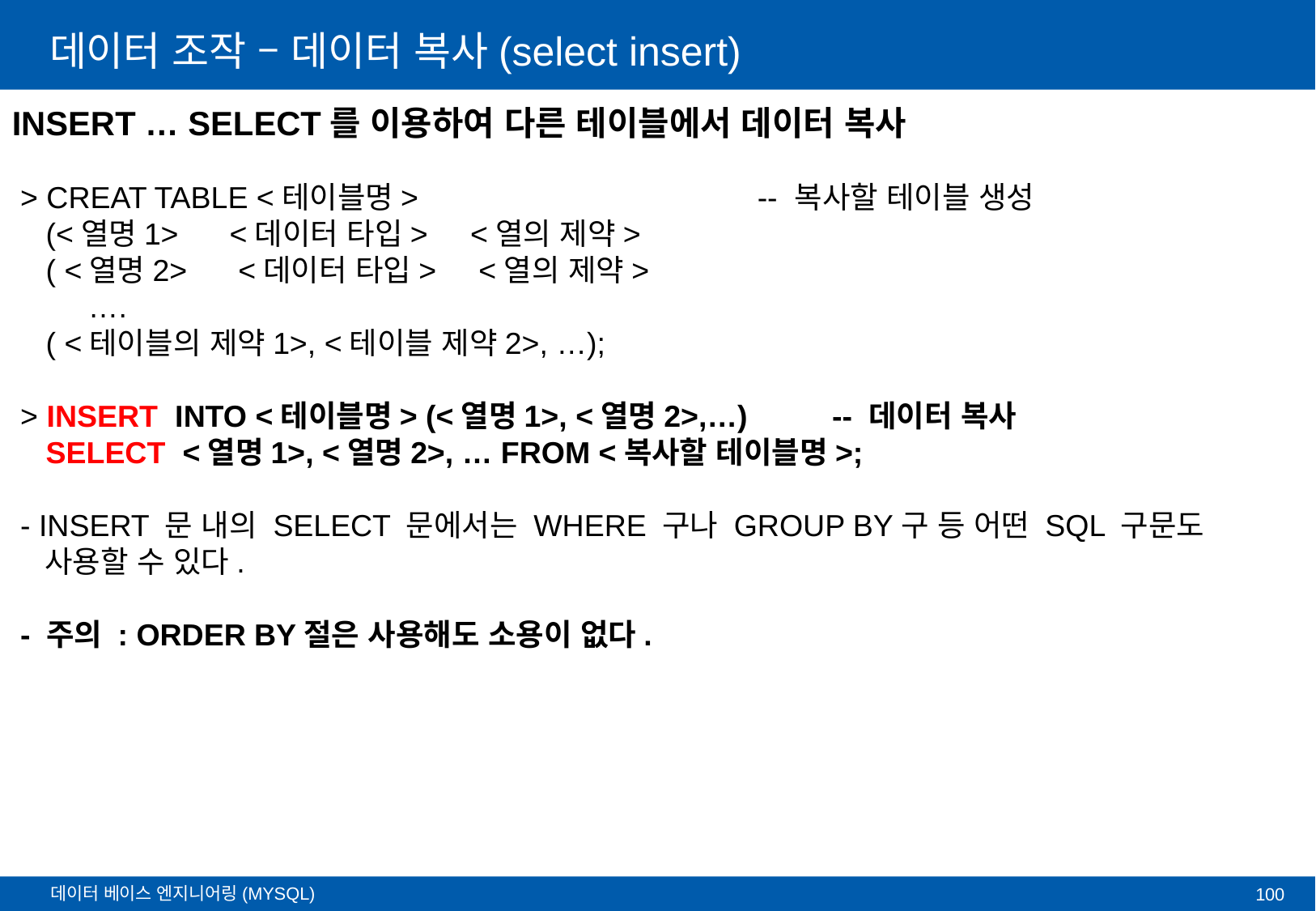

# 데이터 조작 – 데이터 복사(select insert)
INSERT … SELECT를 이용하여 다른 테이블에서 데이터 복사

 > CREAT TABLE <테이블명>                                        -- 복사할 테이블 생성
    (<열명1>      <데이터 타입>     <열의 제약>
    ( <열명2>      <데이터 타입>     <열의 제약>
         ….
    ( <테이블의 제약1>, <테이블 제약2>, …);

 > INSERT  INTO <테이블명> (<열명1>, <열명2>,…)          -- 데이터 복사
    SELECT  <열명1>, <열명2>, … FROM <복사할 테이블명>;

 - INSERT 문 내의 SELECT 문에서는 WHERE 구나 GROUP BY구 등 어떤 SQL 구문도
   사용할 수 있다.

 - 주의 : ORDER BY절은 사용해도 소용이 없다.
100